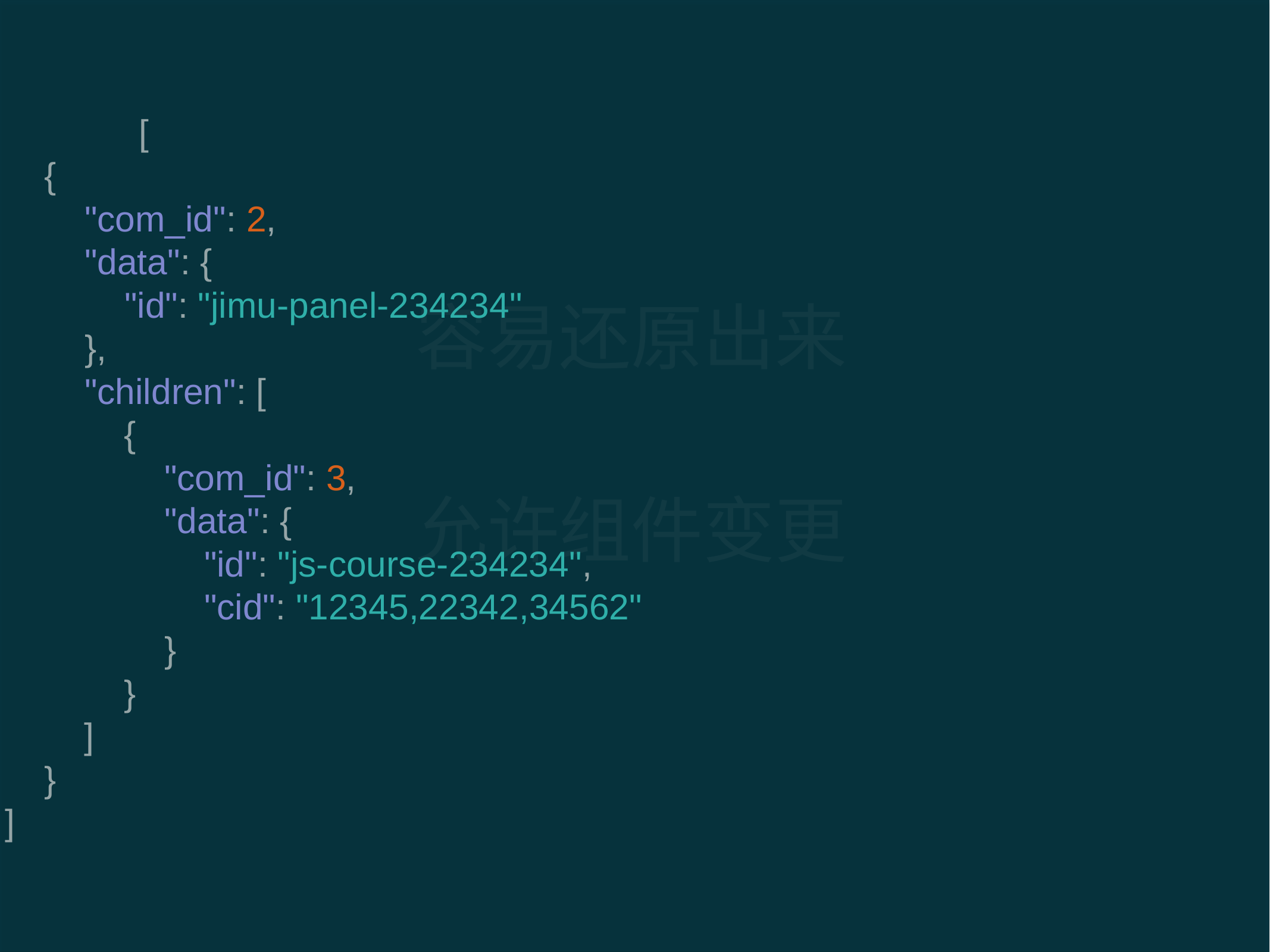

[
    {
        "com_id": 2,
        "data": {
            "id": "jimu-panel-234234"
        },
        "children": [
            {
                "com_id": 3,
                "data": {
                    "id": "js-course-234234",
                    "cid": "12345,22342,34562"
                }
            }
        ]
    }
]
容易还原出来
允许组件变更